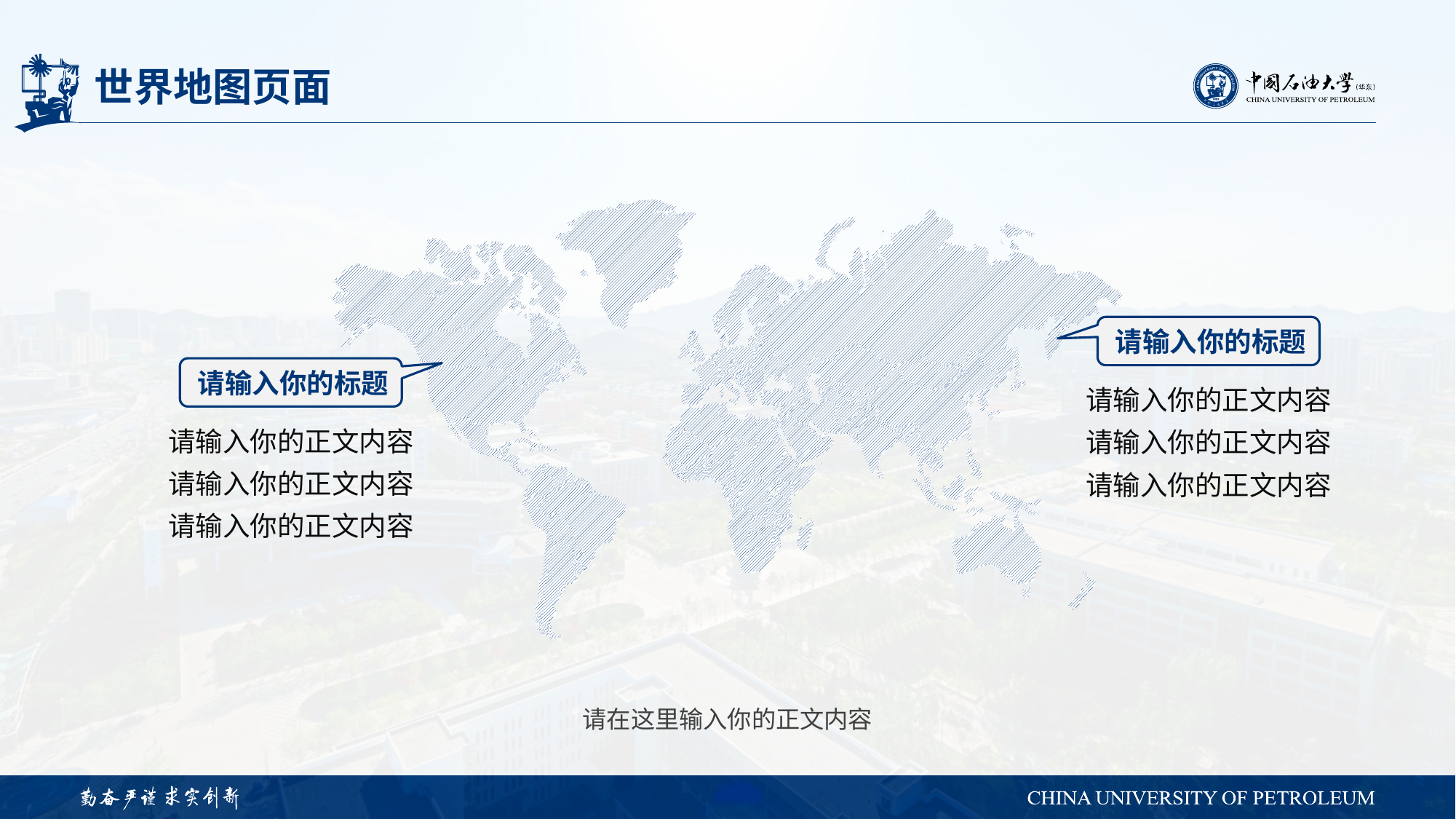

# 世界地图页面

请输入你的标题
请输入你的标题
请输入你的正文内容
请输入你的正文内容
请输入你的正文内容
请输入你的正文内容
请输入你的正文内容
请输入你的正文内容
请在这里输入你的正文内容